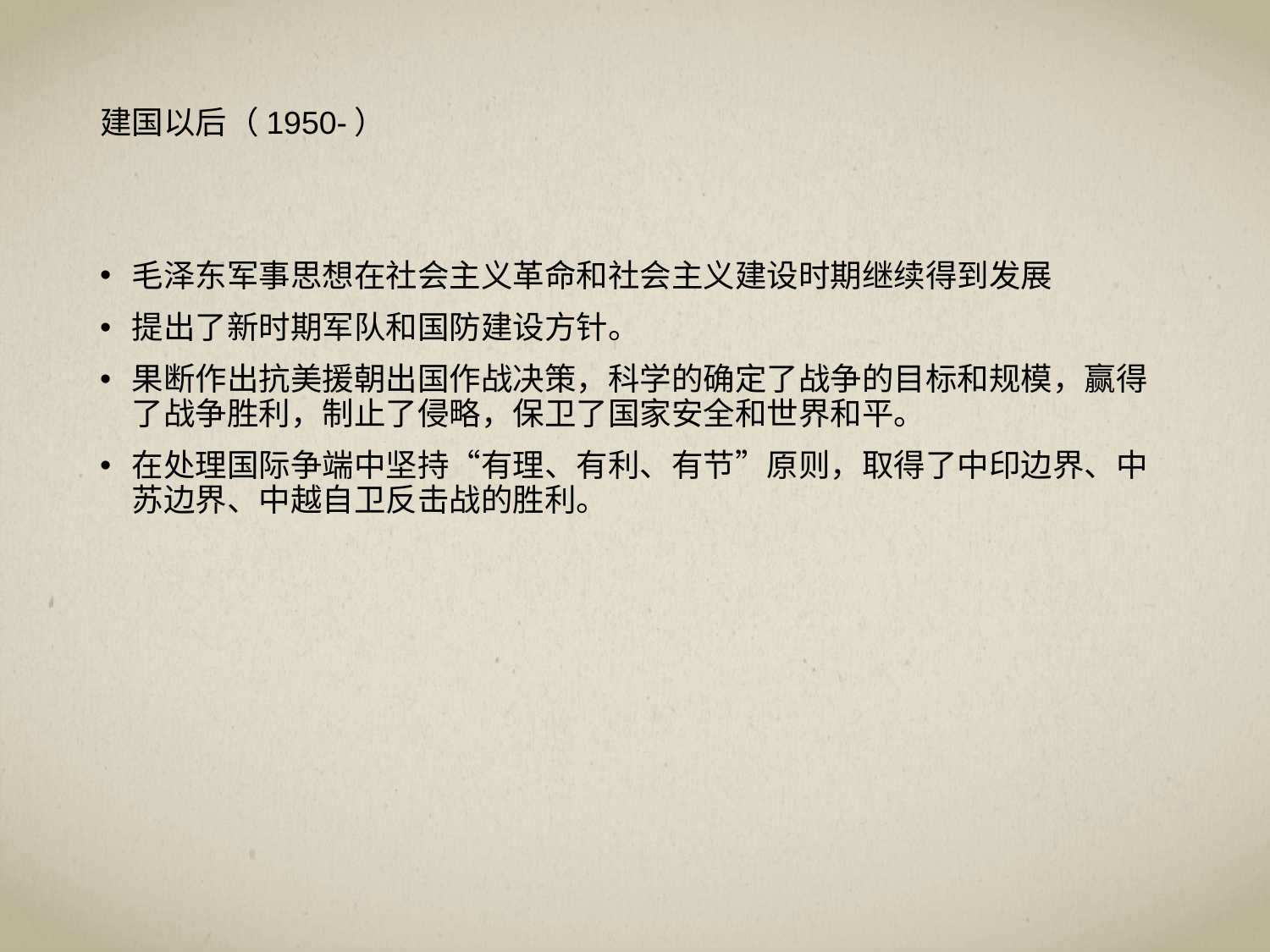

# 建国以后（1950-）
毛泽东军事思想在社会主义革命和社会主义建设时期继续得到发展
提出了新时期军队和国防建设方针。
果断作出抗美援朝出国作战决策，科学的确定了战争的目标和规模，赢得了战争胜利，制止了侵略，保卫了国家安全和世界和平。
在处理国际争端中坚持“有理、有利、有节”原则，取得了中印边界、中苏边界、中越自卫反击战的胜利。